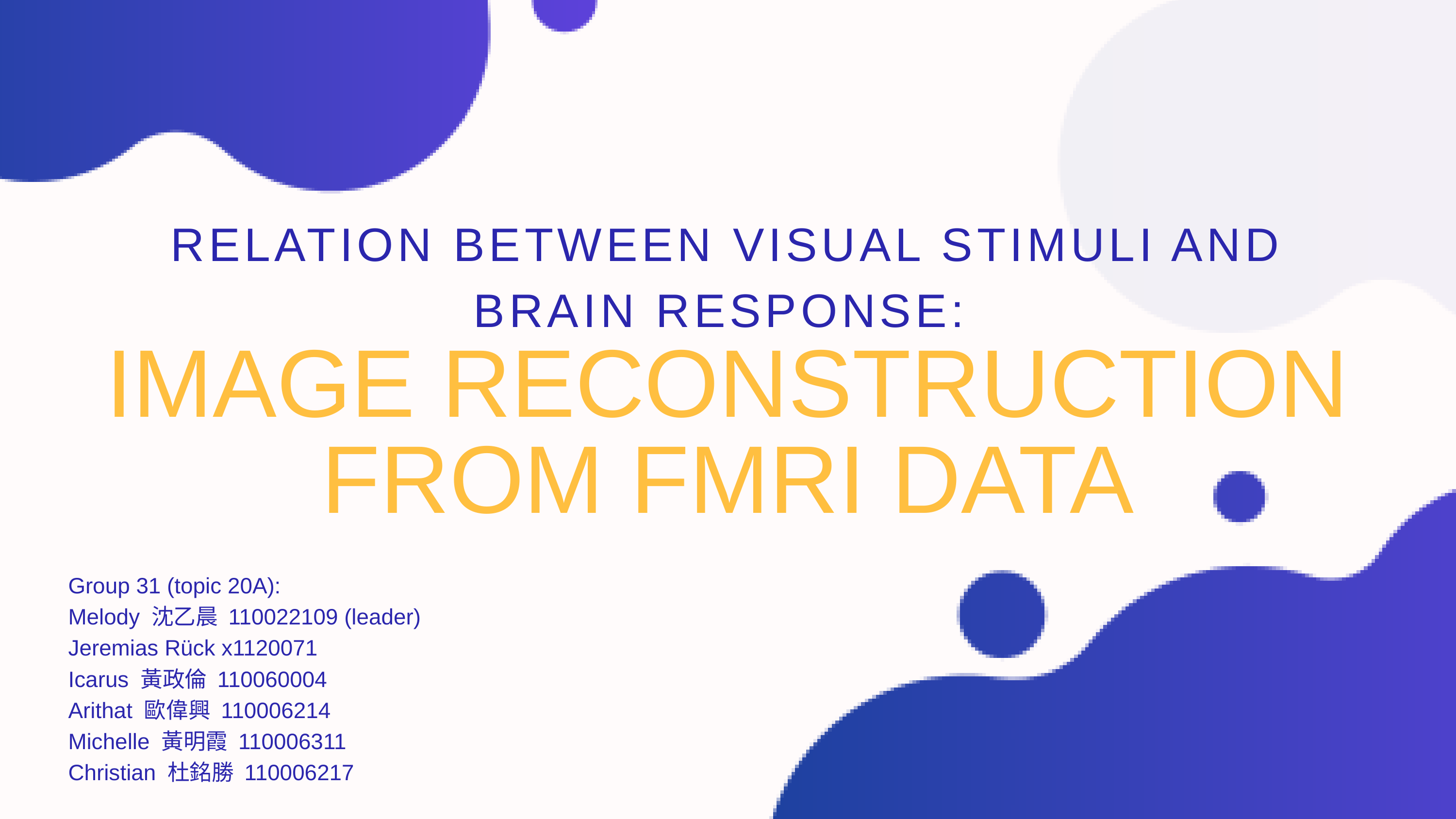

RELATION BETWEEN VISUAL STIMULI AND BRAIN RESPONSE:

IMAGE RECONSTRUCTION FROM FMRI DATA

Group 31 (topic 20A):
Melody 沈乙晨 110022109 (leader)
Jeremias Rück x1120071
Icarus 黃政倫 110060004
Arithat 歐偉興 110006214
Michelle 黃明霞 110006311
Christian 杜銘勝 110006217